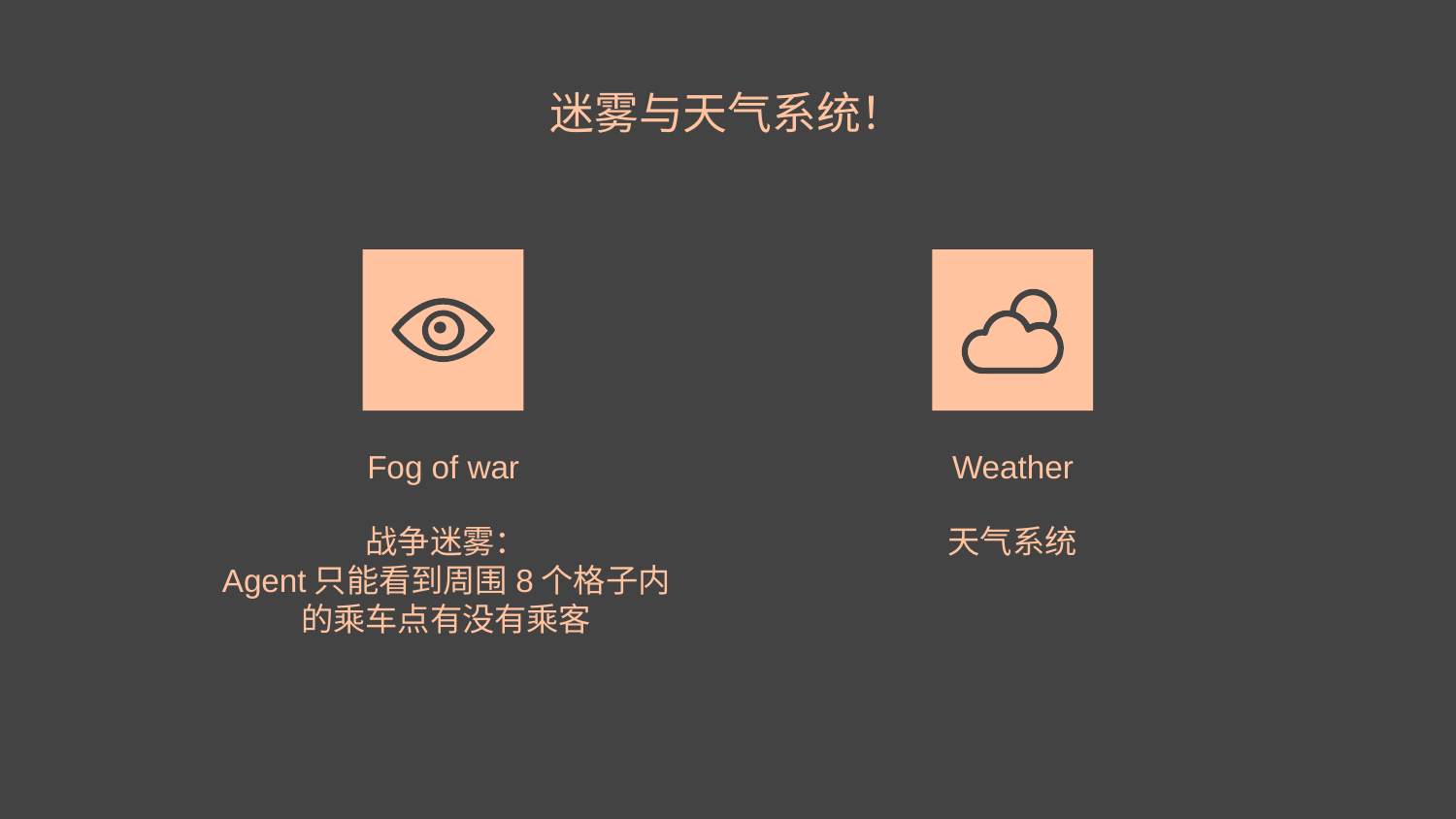

迷雾与天气系统！

# Fog of war
Weather
战争迷雾：
Agent只能看到周围8个格子内的乘车点有没有乘客
天气系统